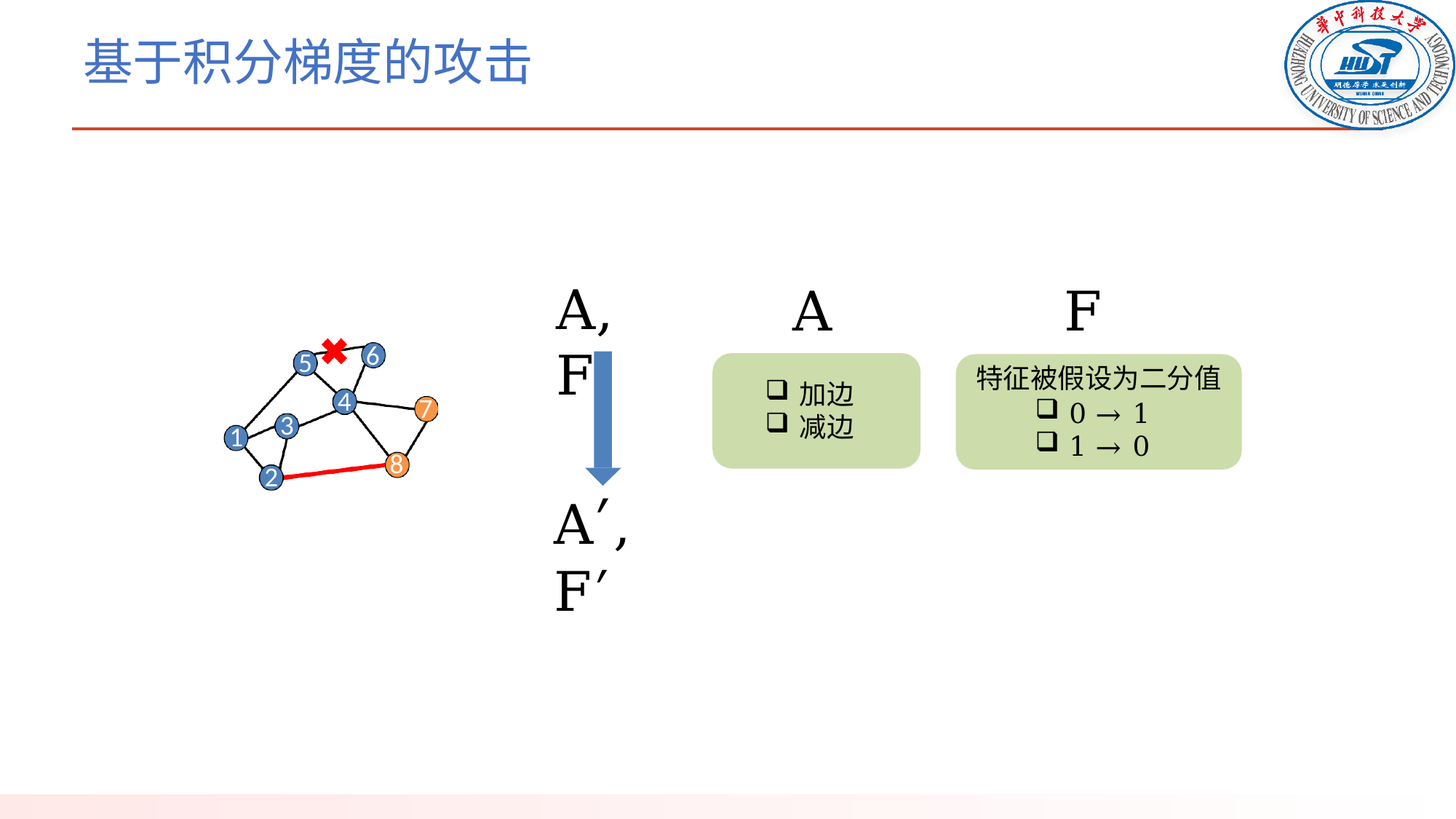

# 基于积分梯度的攻击
A, F
F
A
6

5

特征被假设为二分值
加边
减边
4
7

0 → 1
1 → 0
3
1
8
2
A′, F′